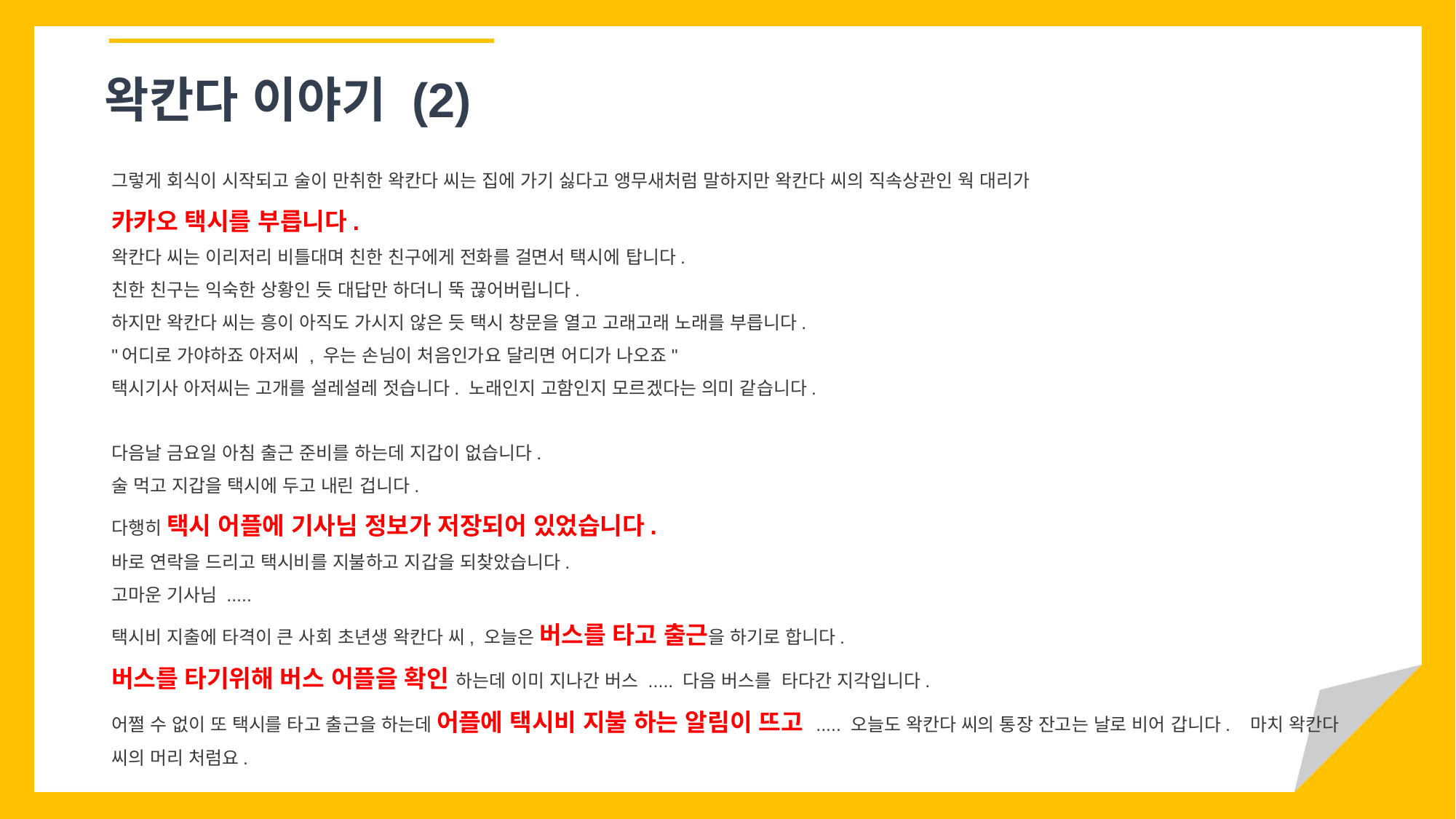

왁칸다 이야기 (2)
그렇게 회식이 시작되고 술이 만취한 왁칸다 씨는 집에 가기 싫다고 앵무새처럼 말하지만 왁칸다 씨의 직속상관인 웍 대리가
카카오 택시를 부릅니다.
왁칸다 씨는 이리저리 비틀대며 친한 친구에게 전화를 걸면서 택시에 탑니다.
친한 친구는 익숙한 상황인 듯 대답만 하더니 뚝 끊어버립니다.
하지만 왁칸다 씨는 흥이 아직도 가시지 않은 듯 택시 창문을 열고 고래고래 노래를 부릅니다.
"어디로 가야하죠 아저씨 , 우는 손님이 처음인가요 달리면 어디가 나오죠"
택시기사 아저씨는 고개를 설레설레 젓습니다. 노래인지 고함인지 모르겠다는 의미 같습니다.

다음날 금요일 아침 출근 준비를 하는데 지갑이 없습니다.
술 먹고 지갑을 택시에 두고 내린 겁니다.
다행히 택시 어플에 기사님 정보가 저장되어 있었습니다.
바로 연락을 드리고 택시비를 지불하고 지갑을 되찾았습니다.
고마운 기사님 .....
택시비 지출에 타격이 큰 사회 초년생 왁칸다 씨, 오늘은 버스를 타고 출근을 하기로 합니다.
버스를 타기위해 버스 어플을 확인 하는데 이미 지나간 버스 ..... 다음 버스를  타다간 지각입니다.
어쩔 수 없이 또 택시를 타고 출근을 하는데 어플에 택시비 지불 하는 알림이 뜨고 ..... 오늘도 왁칸다 씨의 통장 잔고는 날로 비어 갑니다.   마치 왁칸다 씨의 머리 처럼요.